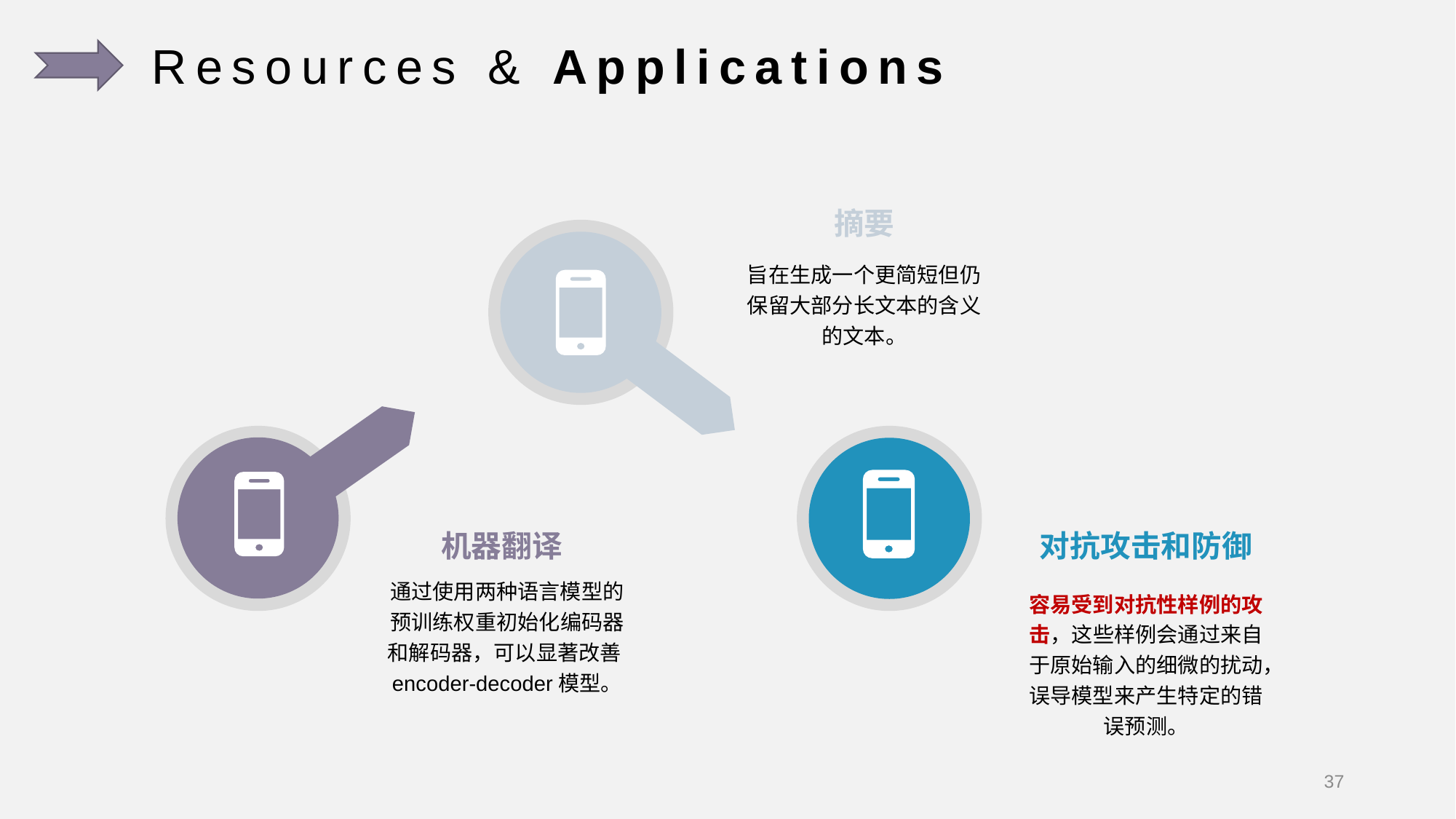

Resources & Applications

摘要
旨在生成一个更简短但仍保留大部分长文本的含义的文本。

机器翻译
对抗攻击和防御
通过使用两种语言模型的预训练权重初始化编码器和解码器，可以显著改善encoder-decoder模型。
容易受到对抗性样例的攻击，这些样例会通过来自于原始输入的细微的扰动，误导模型来产生特定的错误预测。
37